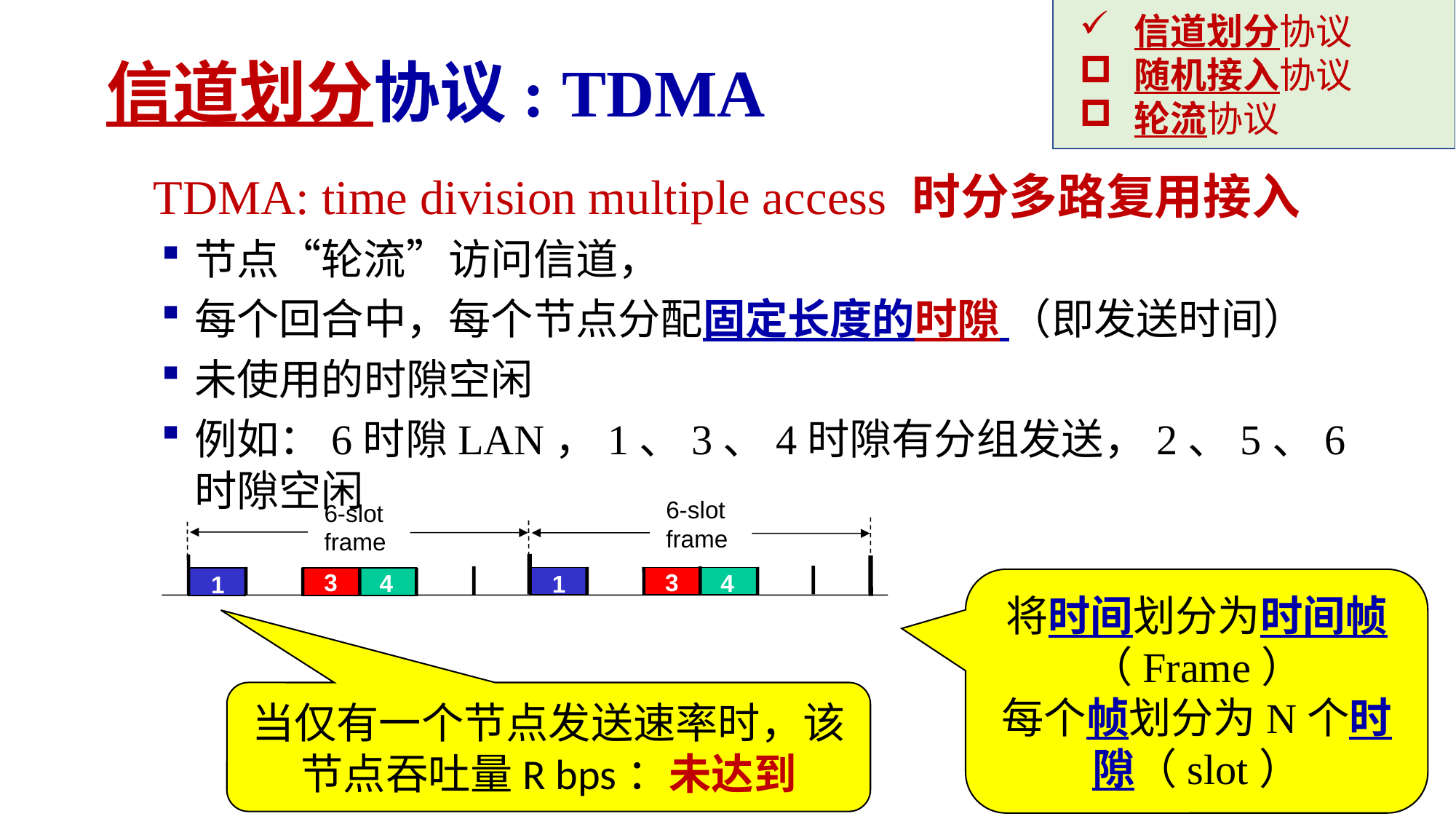

信道划分协议
随机接入协议
轮流协议
# 信道划分协议: TDMA
TDMA: time division multiple access 时分多路复用接入
节点“轮流”访问信道，
每个回合中，每个节点分配固定长度的时隙 （即发送时间）
未使用的时隙空闲
例如：6时隙LAN，1、3、4时隙有分组发送，2、5、6时隙空闲
6-slot
frame
6-slot
frame

3
3
4
4
1
1

将时间划分为时间帧（Frame）
每个帧划分为N个时隙（slot）

当仅有一个节点发送速率时，该节点吞吐量R bps：未达到
Link Layer: 6-30